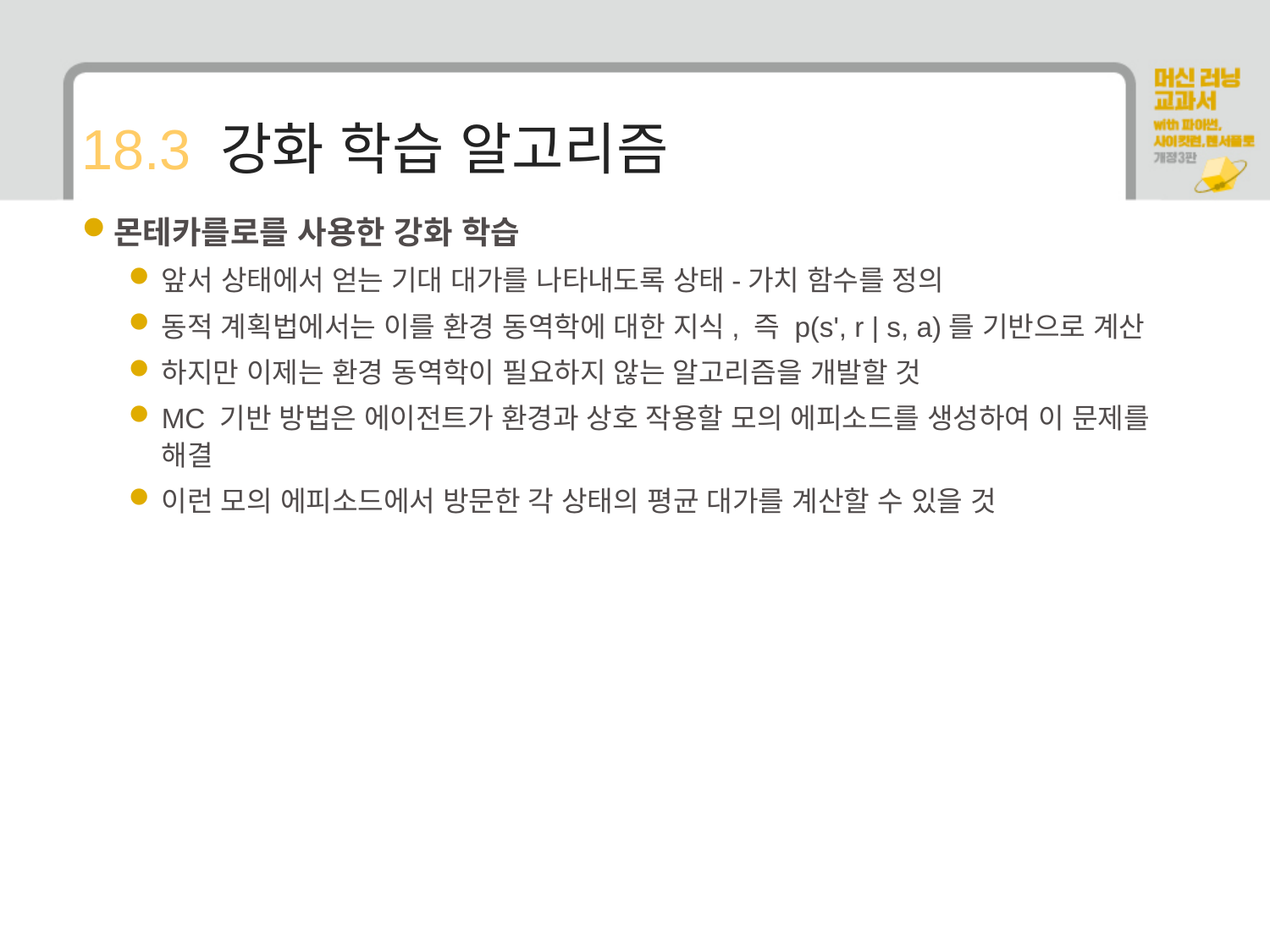

# 18.3 강화 학습 알고리즘
몬테카를로를 사용한 강화 학습
앞서 상태에서 얻는 기대 대가를 나타내도록 상태-가치 함수를 정의
동적 계획법에서는 이를 환경 동역학에 대한 지식, 즉 p(s', r | s, a)를 기반으로 계산
하지만 이제는 환경 동역학이 필요하지 않는 알고리즘을 개발할 것
MC 기반 방법은 에이전트가 환경과 상호 작용할 모의 에피소드를 생성하여 이 문제를 해결
이런 모의 에피소드에서 방문한 각 상태의 평균 대가를 계산할 수 있을 것